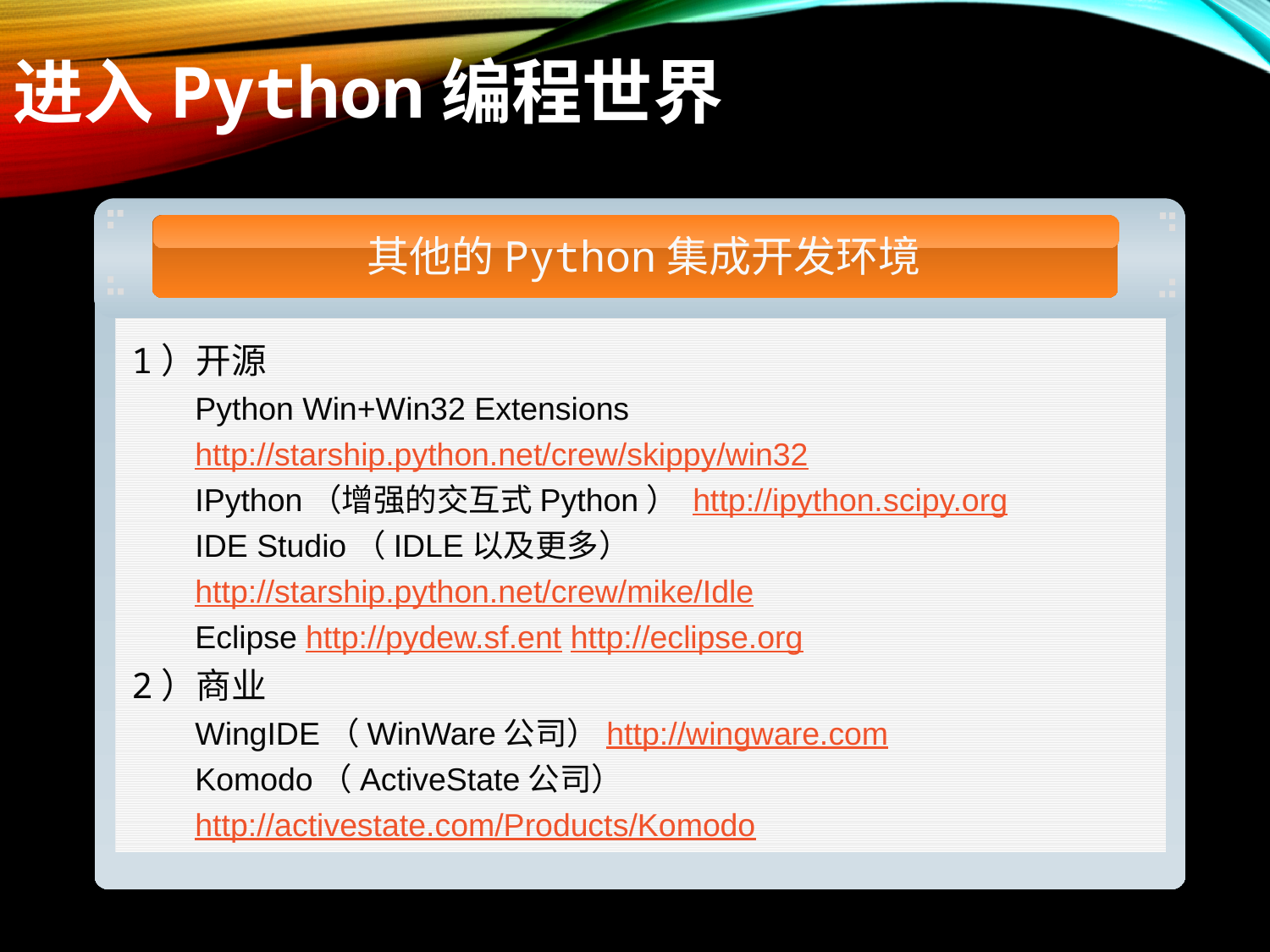

# 进入Python编程世界

其他的Python集成开发环境

1）开源
Python Win+Win32 Extensions 	http://starship.python.net/crew/skippy/win32
IPython（增强的交互式Python） http://ipython.scipy.org
IDE Studio（IDLE以及更多） 	http://starship.python.net/crew/mike/Idle
Eclipse http://pydew.sf.ent http://eclipse.org
2）商业
WingIDE（WinWare公司）http://wingware.com
Komodo（ActiveState公司） 	http://activestate.com/Products/Komodo